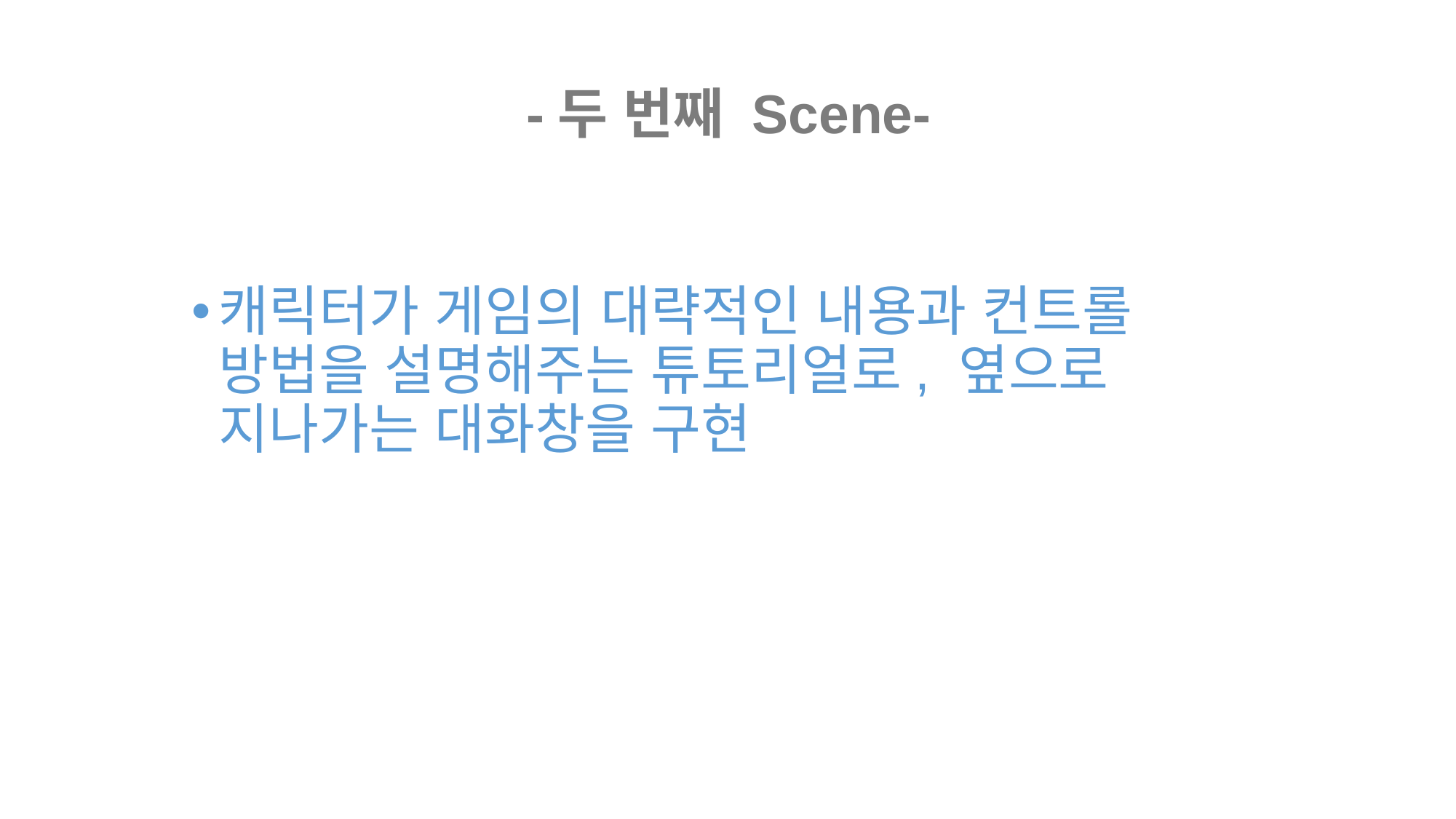

-두 번째 Scene-
캐릭터가 게임의 대략적인 내용과 컨트롤 방법을 설명해주는 튜토리얼로, 옆으로 지나가는 대화창을 구현